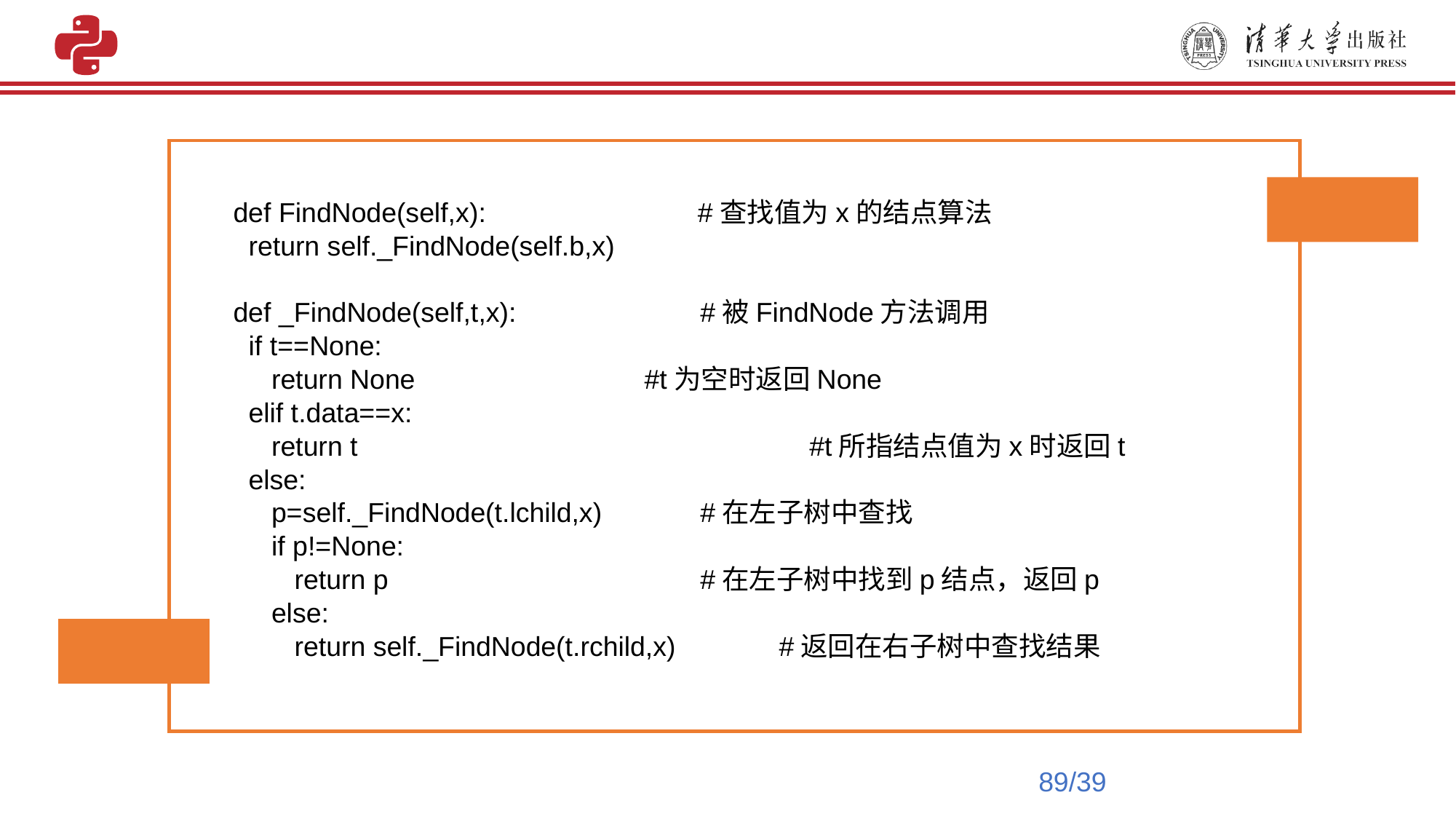

def FindNode(self,x):	                  #查找值为x的结点算法
  return self._FindNode(self.b,x)

def _FindNode(self,t,x):            	    #被FindNode方法调用
  if t==None:
     return None		           #t为空时返回None
  elif t.data==x:
     return t				    #t所指结点值为x时返回t
  else:
     p=self._FindNode(t.lchild,x)	    #在左子树中查找
     if p!=None:
        return p			    #在左子树中找到p结点，返回p
     else:
        return self._FindNode(t.rchild,x)	#返回在右子树中查找结果

89/39